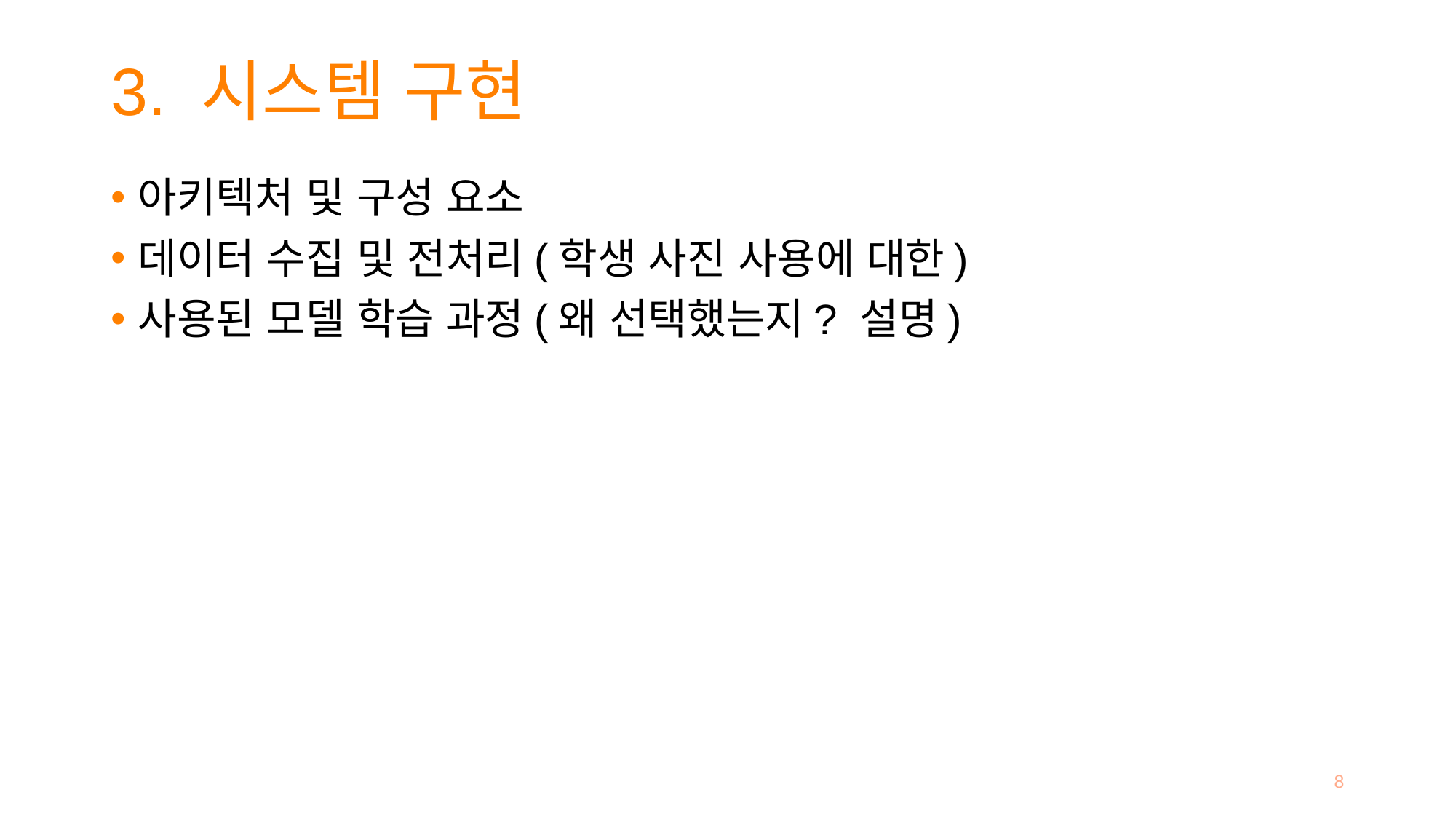

# 3. 시스템 구현
아키텍처 및 구성 요소
데이터 수집 및 전처리(학생 사진 사용에 대한)
사용된 모델 학습 과정(왜 선택했는지? 설명)
8